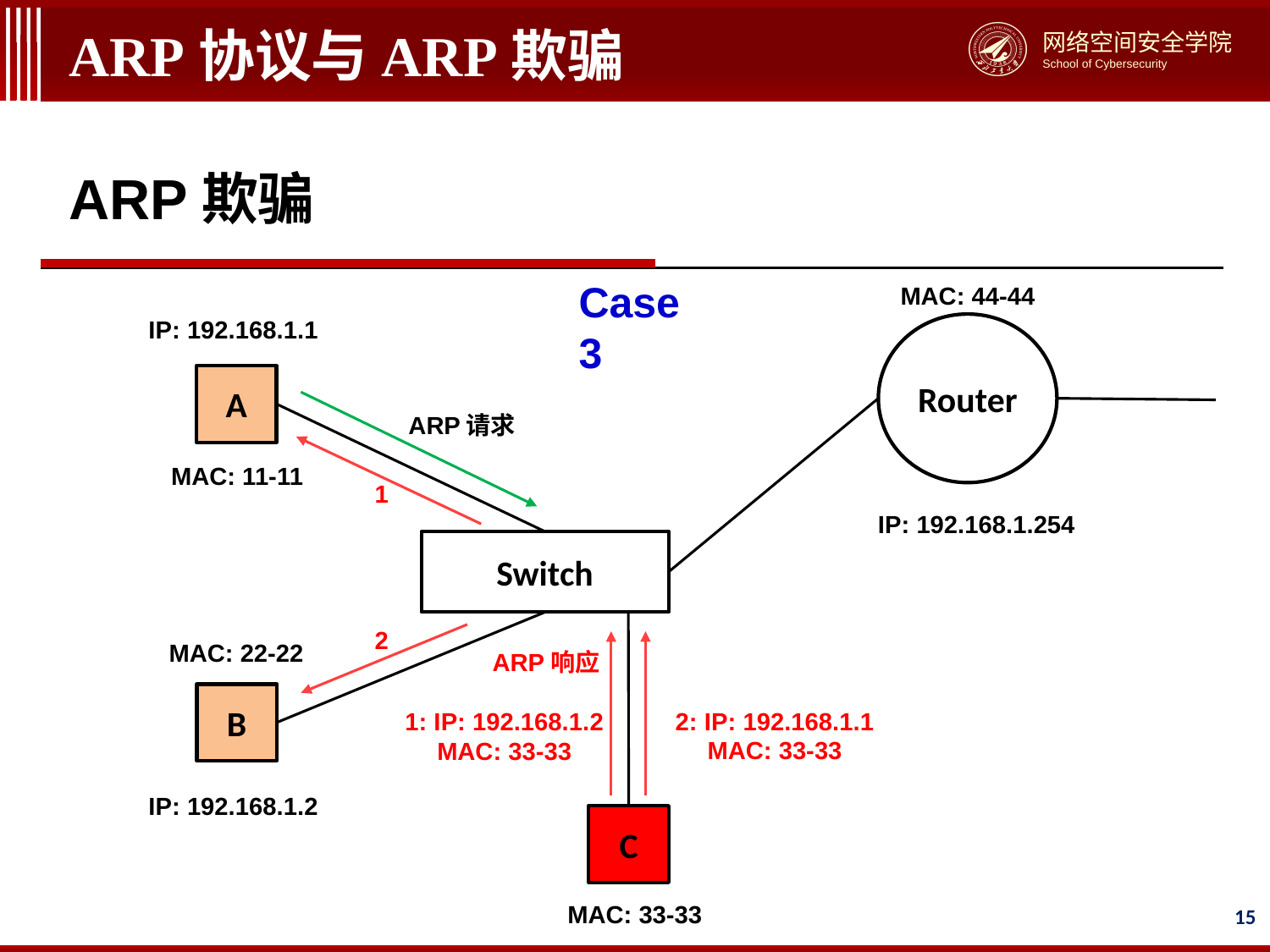

# ARP协议与ARP欺骗
ARP欺骗

Case 3
MAC: 44-44
IP: 192.168.1.1
Router
A
ARP请求
MAC: 11-11
1
IP: 192.168.1.254
Switch
2
MAC: 22-22
ARP响应
B
2: IP: 192.168.1.1
MAC: 33-33
1: IP: 192.168.1.2
MAC: 33-33
IP: 192.168.1.2
C
MAC: 33-33